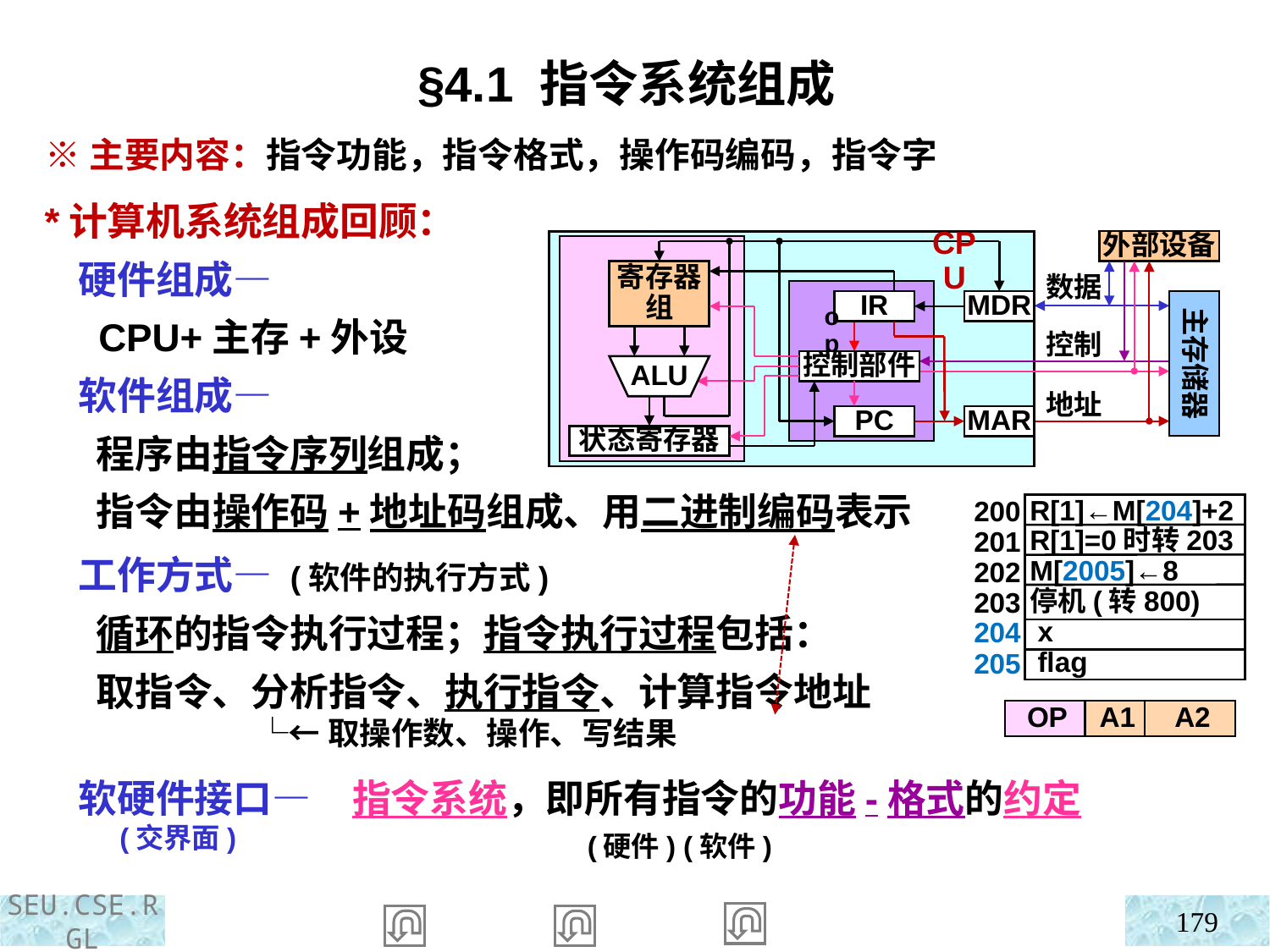

§4.1 指令系统组成
 ※主要内容：指令功能，指令格式，操作码编码，指令字
 *计算机系统组成回顾：
    硬件组成—
      CPU+主存+外设
    软件组成—
      程序由指令序列组成；
      指令由操作码+地址码组成、用二进制编码表示
    工作方式— (软件的执行方式)
      循环的指令执行过程；指令执行过程包括：
      取指令、分析指令、执行指令、计算指令地址
                               └←取操作数、操作、写结果
    软硬件接口—
           (交界面)

外部设备

CPU
寄存器组
数据

主存储器
IR
MDR
op
控制
控制部件
ALU
地址
PC
MAR
状态寄存器
R[1]←M[204]+2
R[1]=0时转203
M[2005]←8
停机(转800)
 x
 flag
200
201
202
203
204
205
OP
A1
A2
指令系统，即所有指令的功能-格式的约定
                              (硬件) (软件)
179